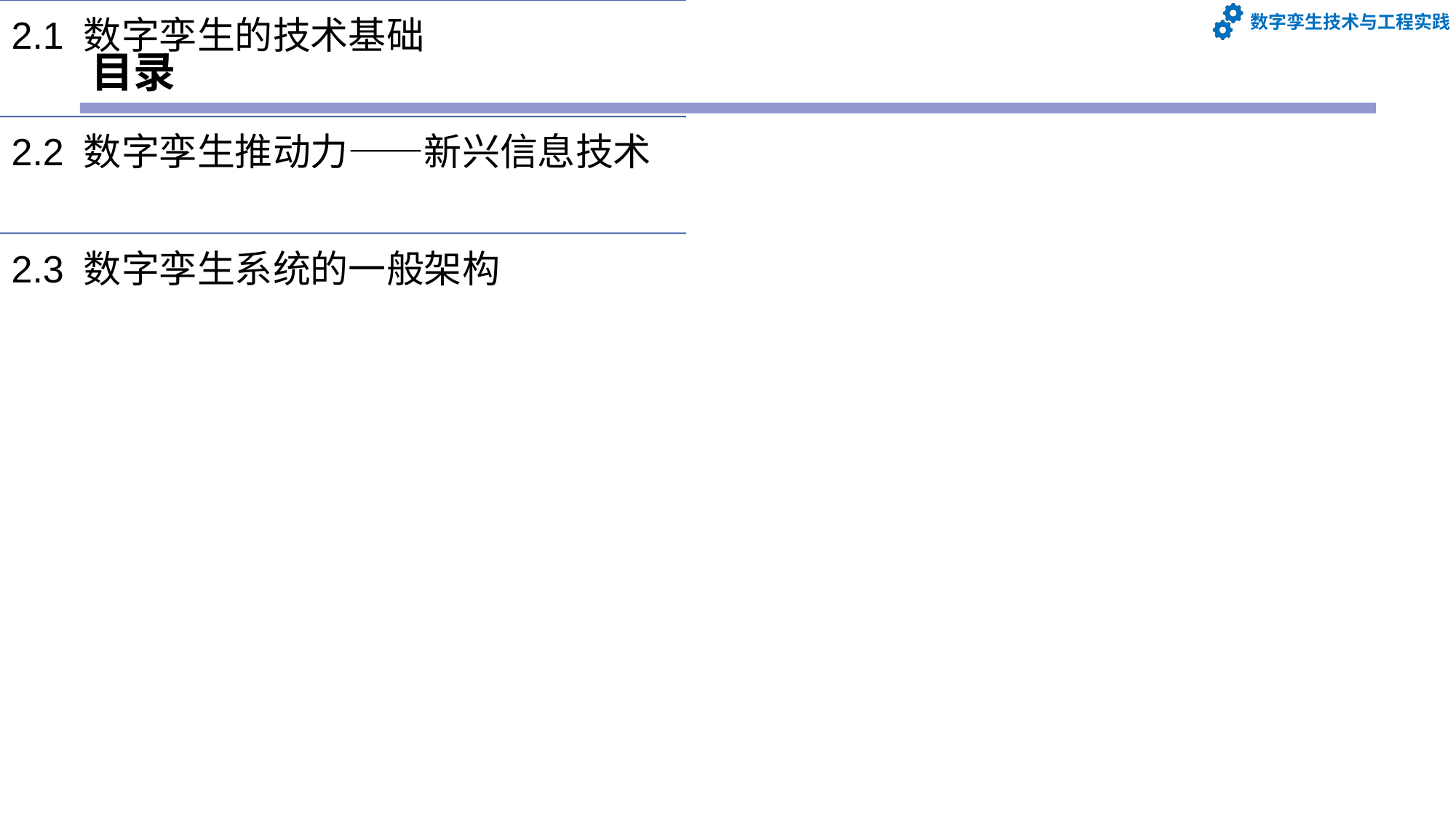

# 目录
2.1 数字孪生的技术基础
2.2 数字孪生推动力——新兴信息技术
2.3 数字孪生系统的一般架构
3